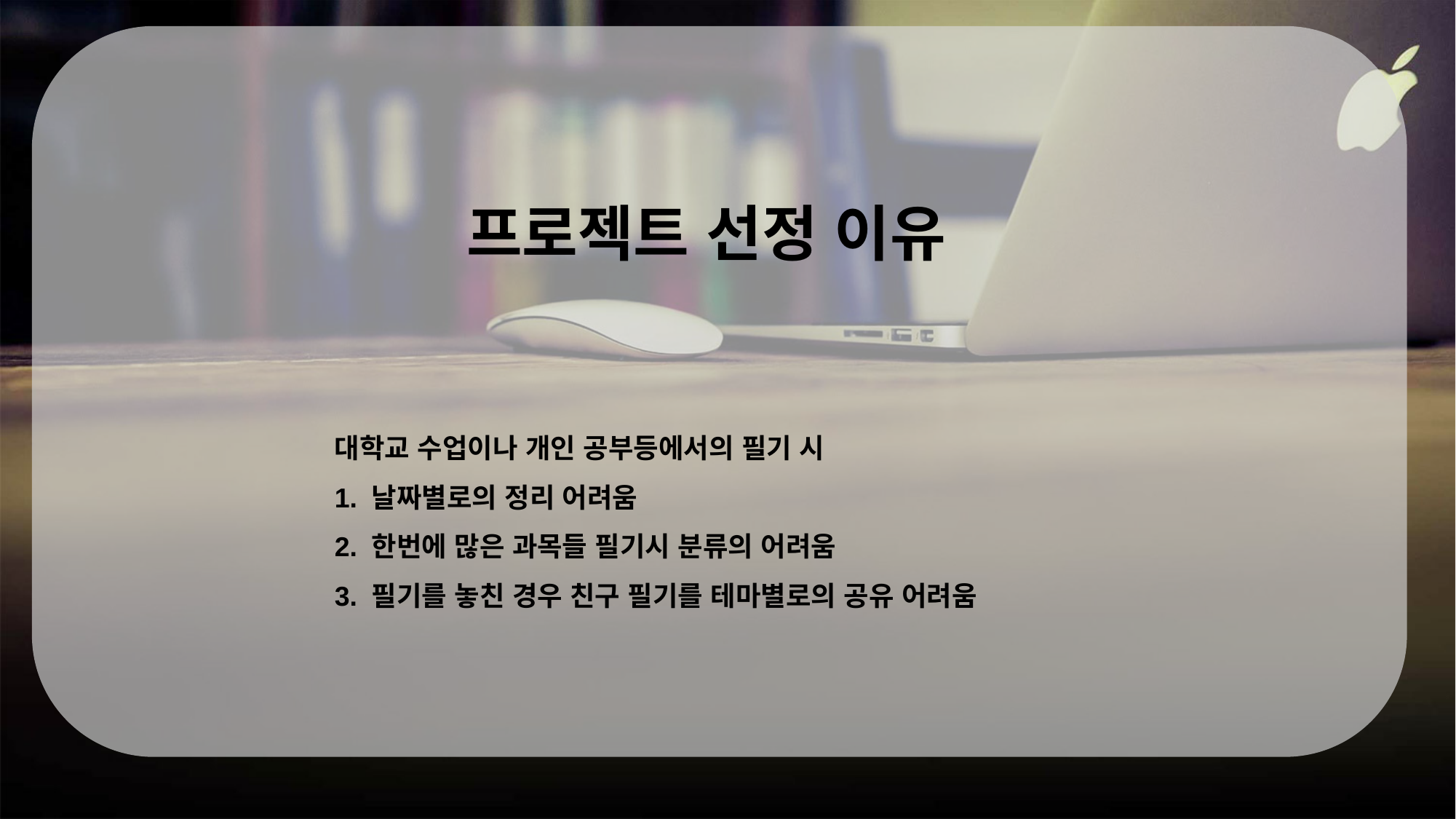

프로젝트 선정 이유
대학교 수업이나 개인 공부등에서의 필기 시
1. 날짜별로의 정리 어려움
2. 한번에 많은 과목들 필기시 분류의 어려움
3. 필기를 놓친 경우 친구 필기를 테마별로의 공유 어려움